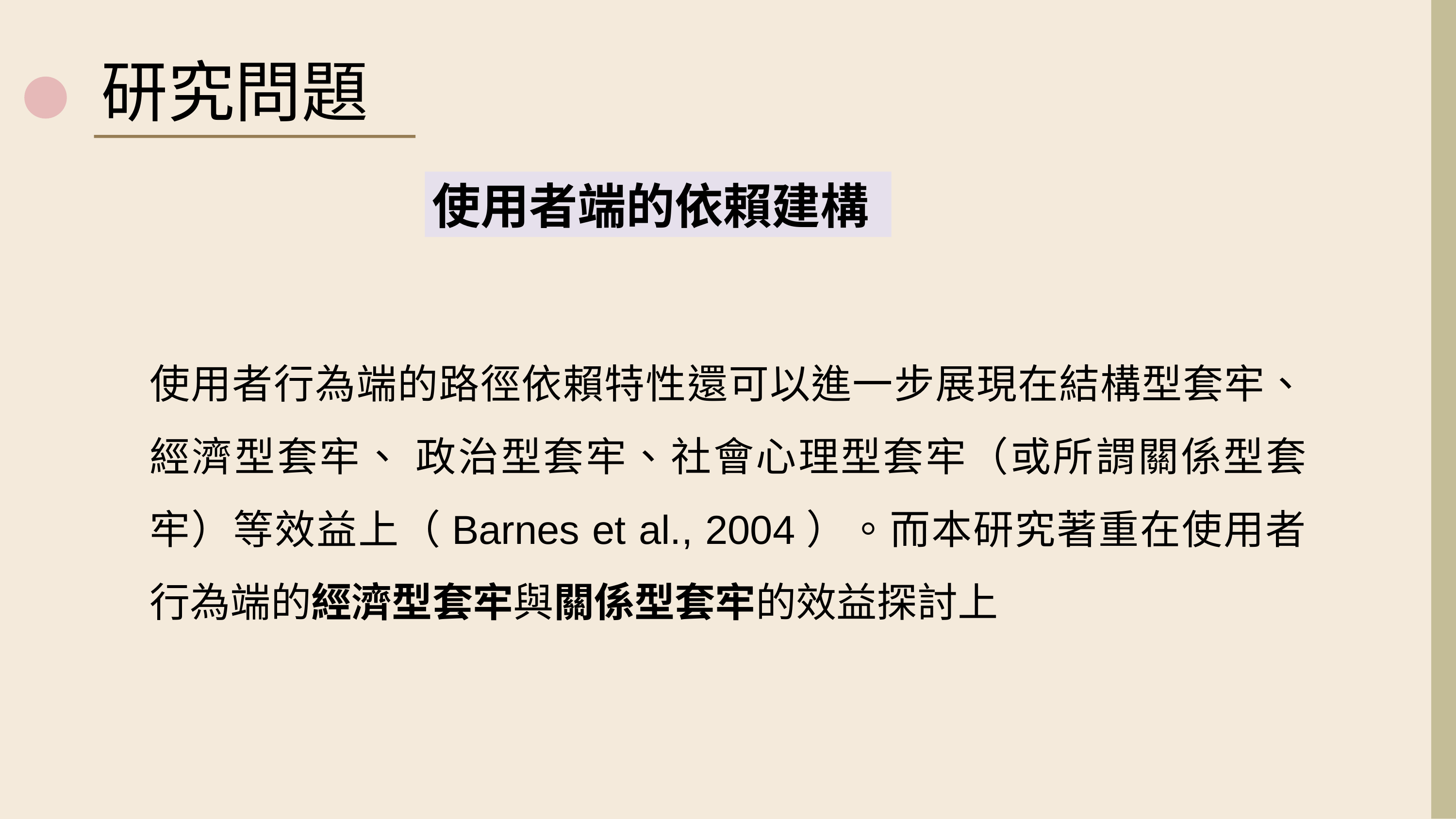

研究問題

使用者端的依賴建構
使用者行為端的路徑依賴特性還可以進一步展現在結構型套牢、經濟型套牢、 政治型套牢、社會心理型套牢（或所謂關係型套牢）等效益上（Barnes et al., 2004）。而本研究著重在使用者行為端的經濟型套牢與關係型套牢的效益探討上